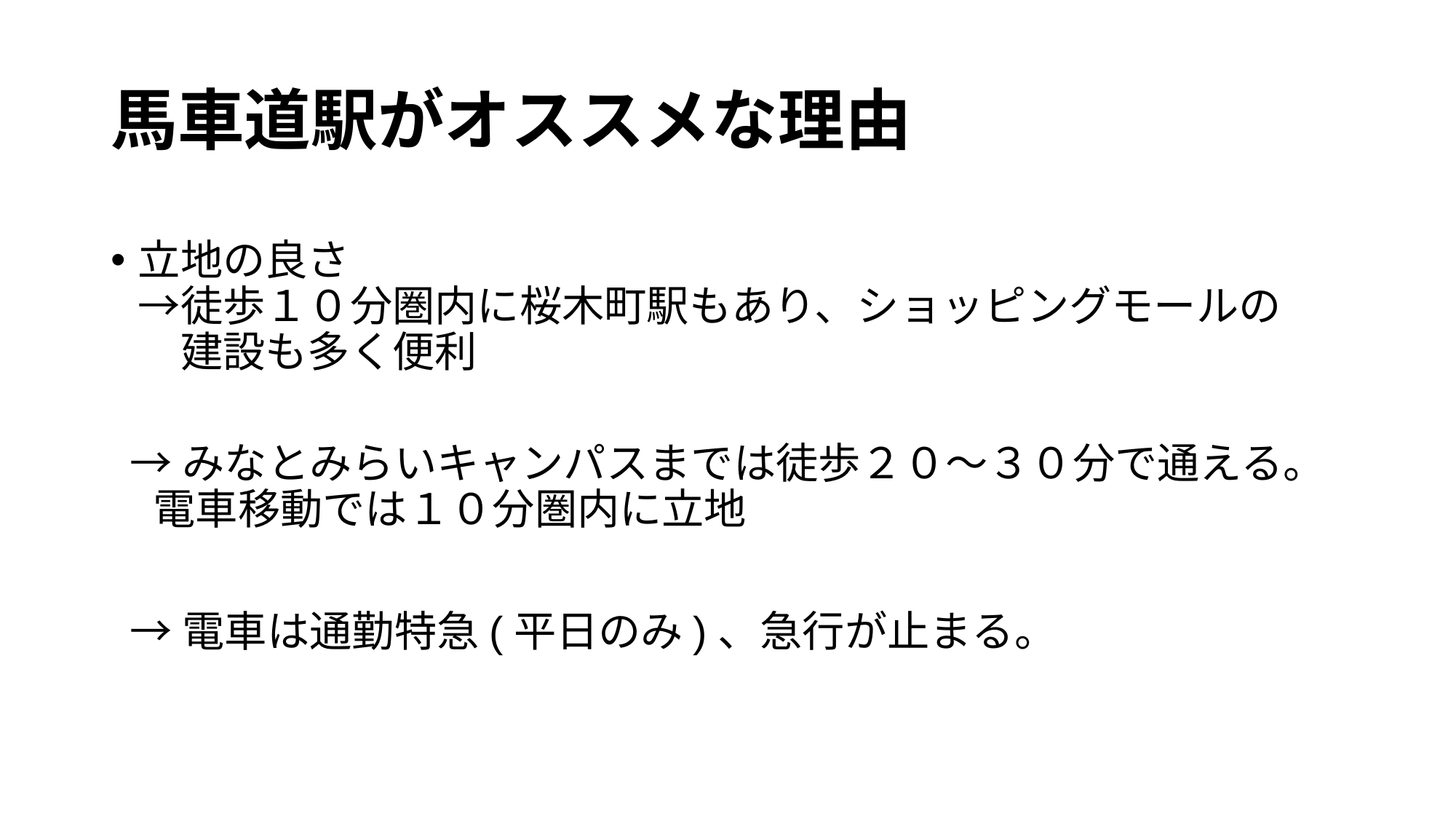

# 馬車道駅がオススメな理由
立地の良さ
→徒歩１０分圏内に桜木町駅もあり、ショッピングモールの
　建設も多く便利
  →みなとみらいキャンパスまでは徒歩２０～３０分で通える。
　電車移動では１０分圏内に立地

  →電車は通勤特急(平日のみ)、急行が止まる。